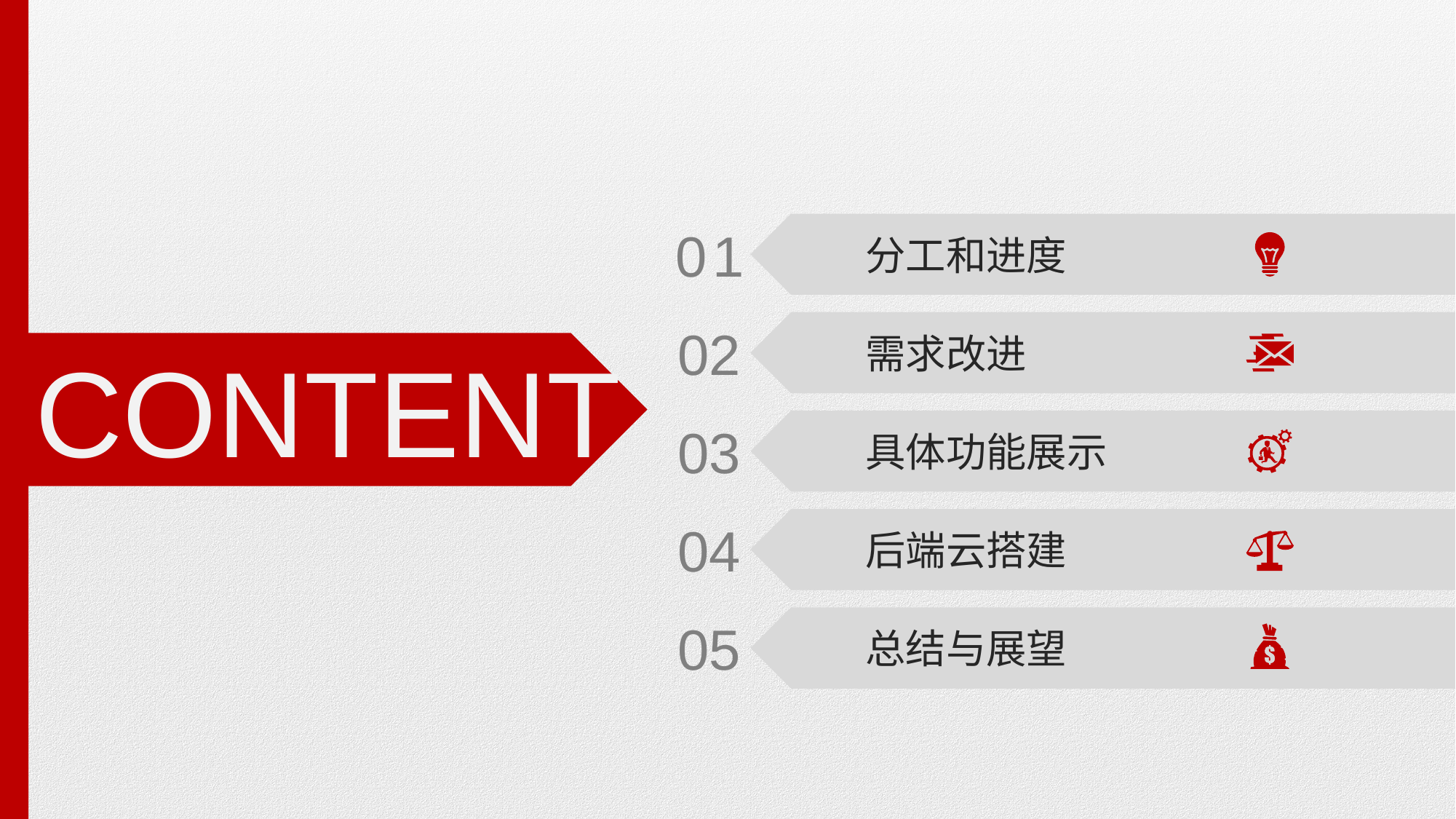

01
分工和进度

02
需求改进

CONTENT

03
具体功能展示

04
后端云搭建

05
总结与展望